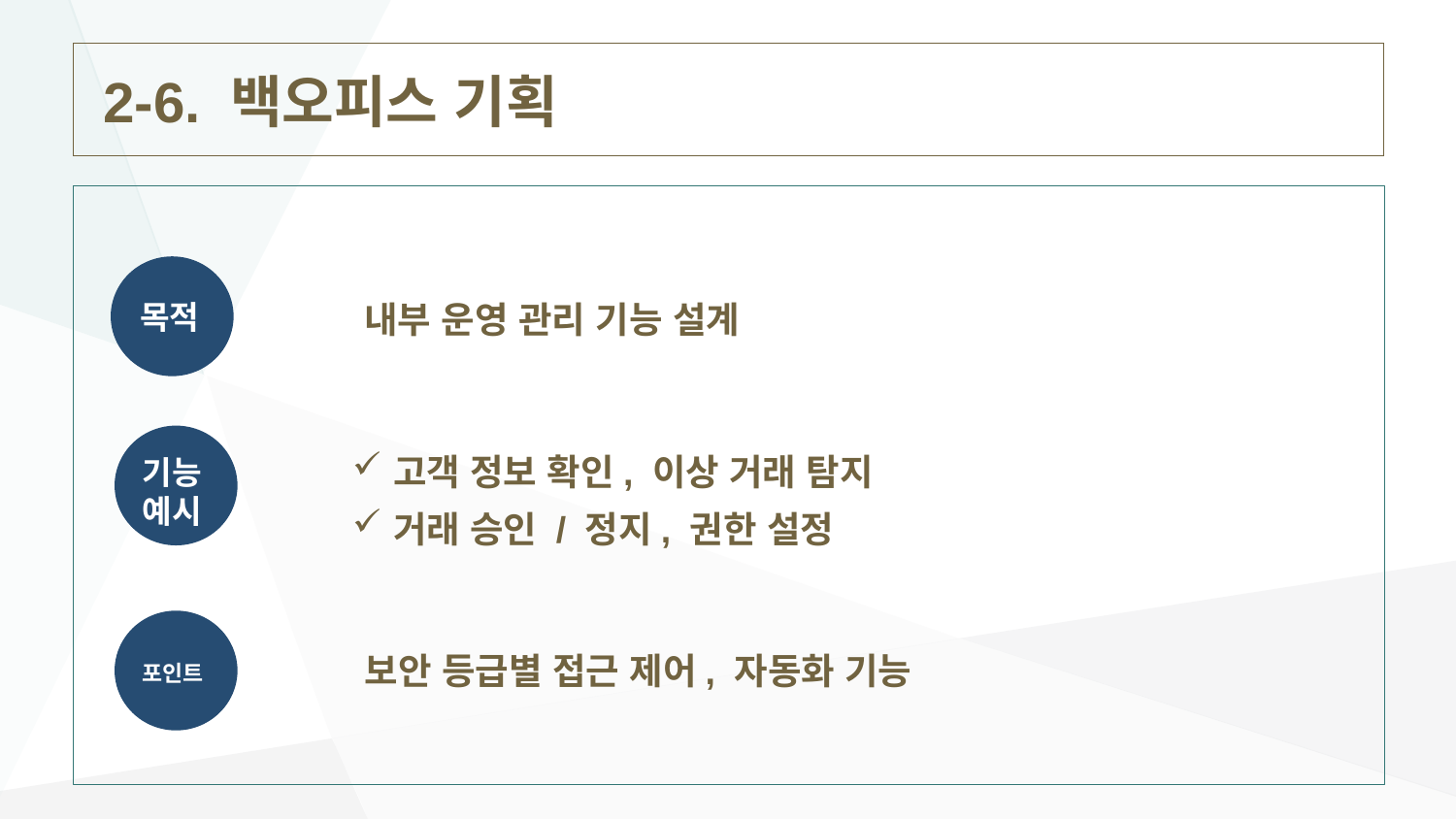

# 2-6. 백오피스 기획

내부 운영 관리 기능 설계
목적

고객 정보 확인, 이상 거래 탐지
거래 승인 / 정지, 권한 설정

기능
예시

보안 등급별 접근 제어, 자동화 기능
포인트